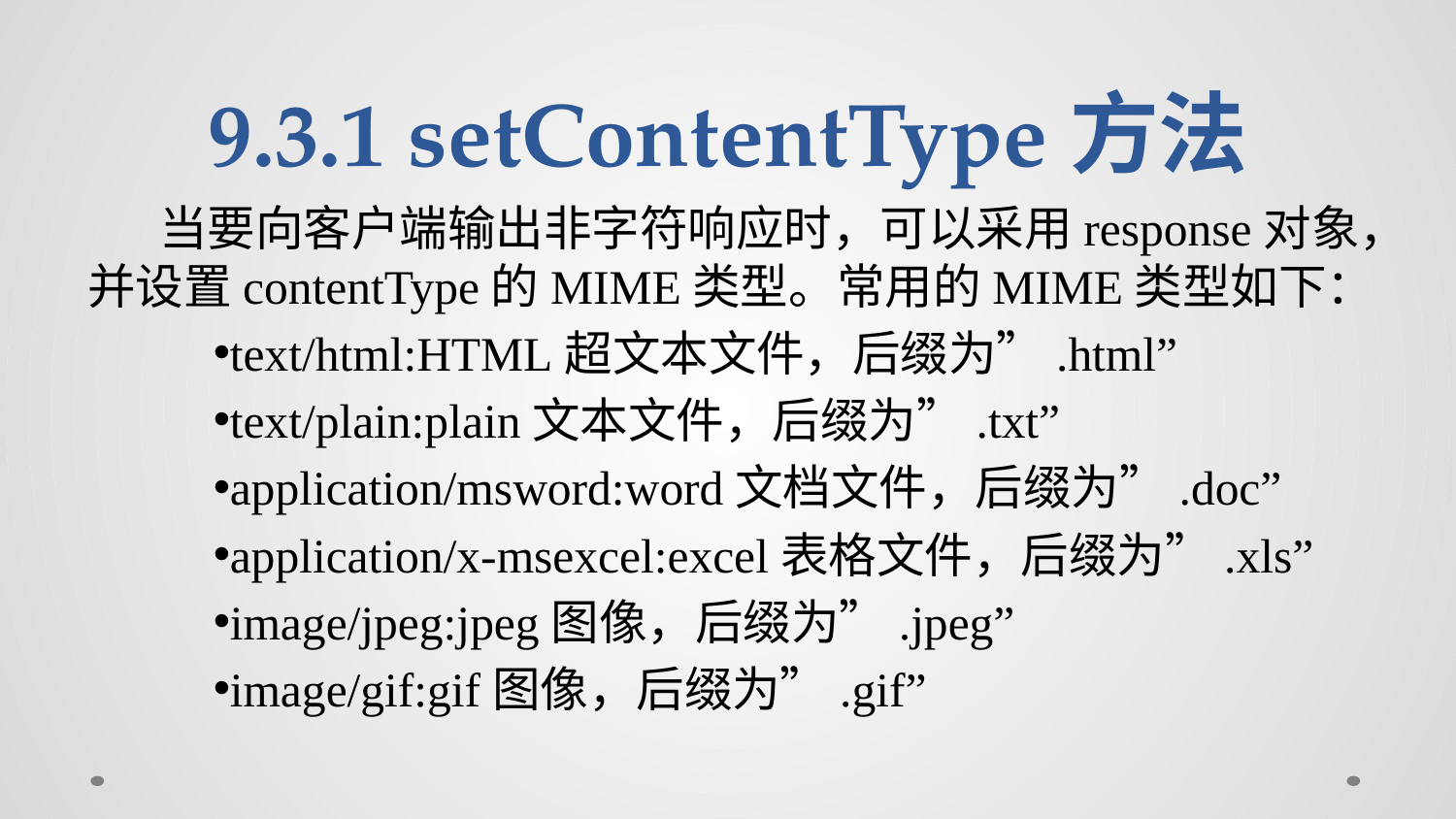

# 9.3.1 setContentType方法
当要向客户端输出非字符响应时，可以采用response对象，并设置contentType的MIME类型。常用的MIME类型如下：
text/html:HTML超文本文件，后缀为”.html”
text/plain:plain文本文件，后缀为”.txt”
application/msword:word文档文件，后缀为”.doc”
application/x-msexcel:excel表格文件，后缀为”.xls”
image/jpeg:jpeg图像，后缀为”.jpeg”
image/gif:gif图像，后缀为”.gif”